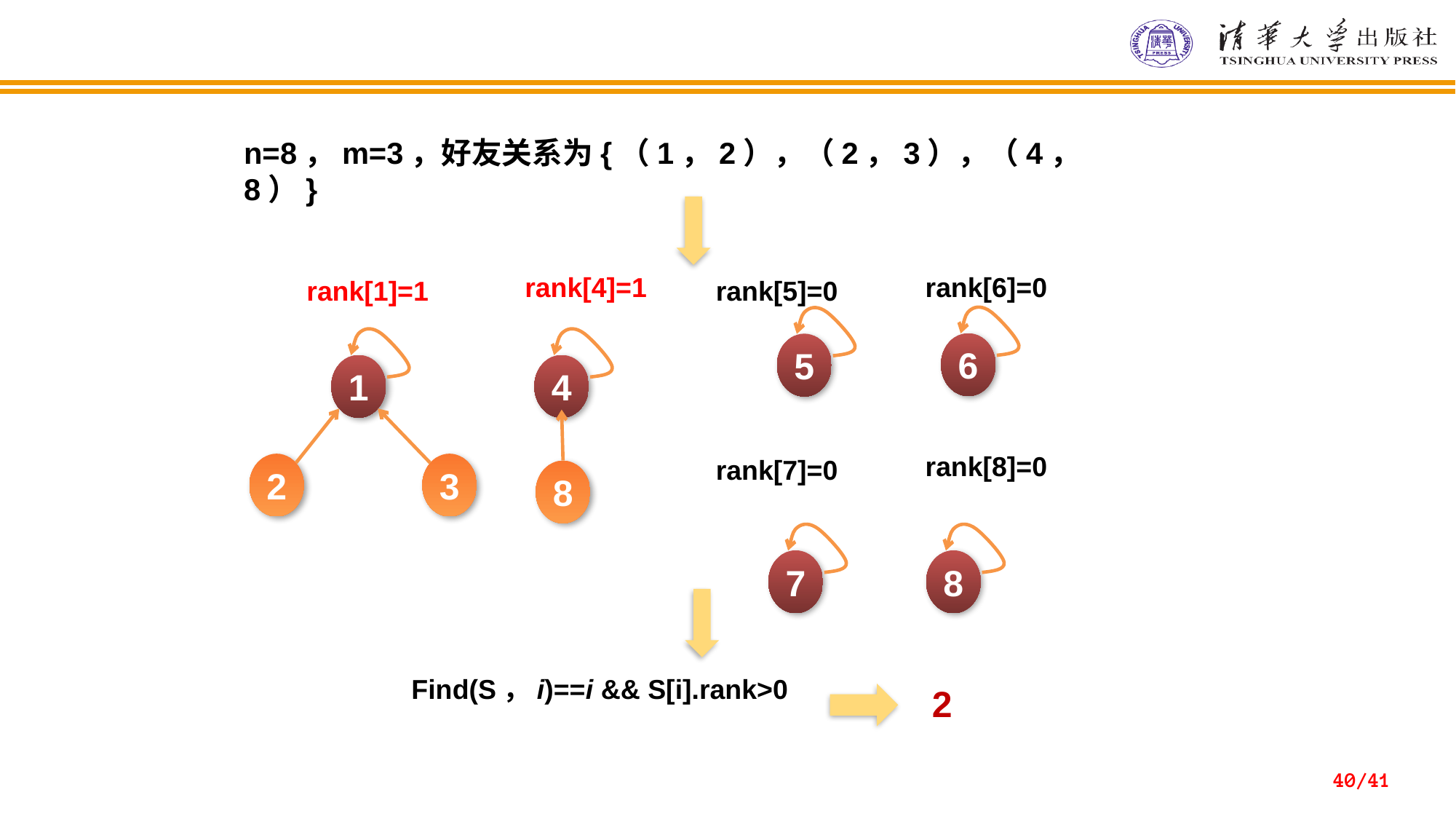

n=8，m=3，好友关系为{（1，2），（2，3），（4，8）}

rank[4]=1
rank[6]=0
rank[1]=1
rank[5]=0

6

5

1
4
rank[8]=0
rank[7]=0
2
3
8

7

8

Find(S，i)==i && S[i].rank>0
2